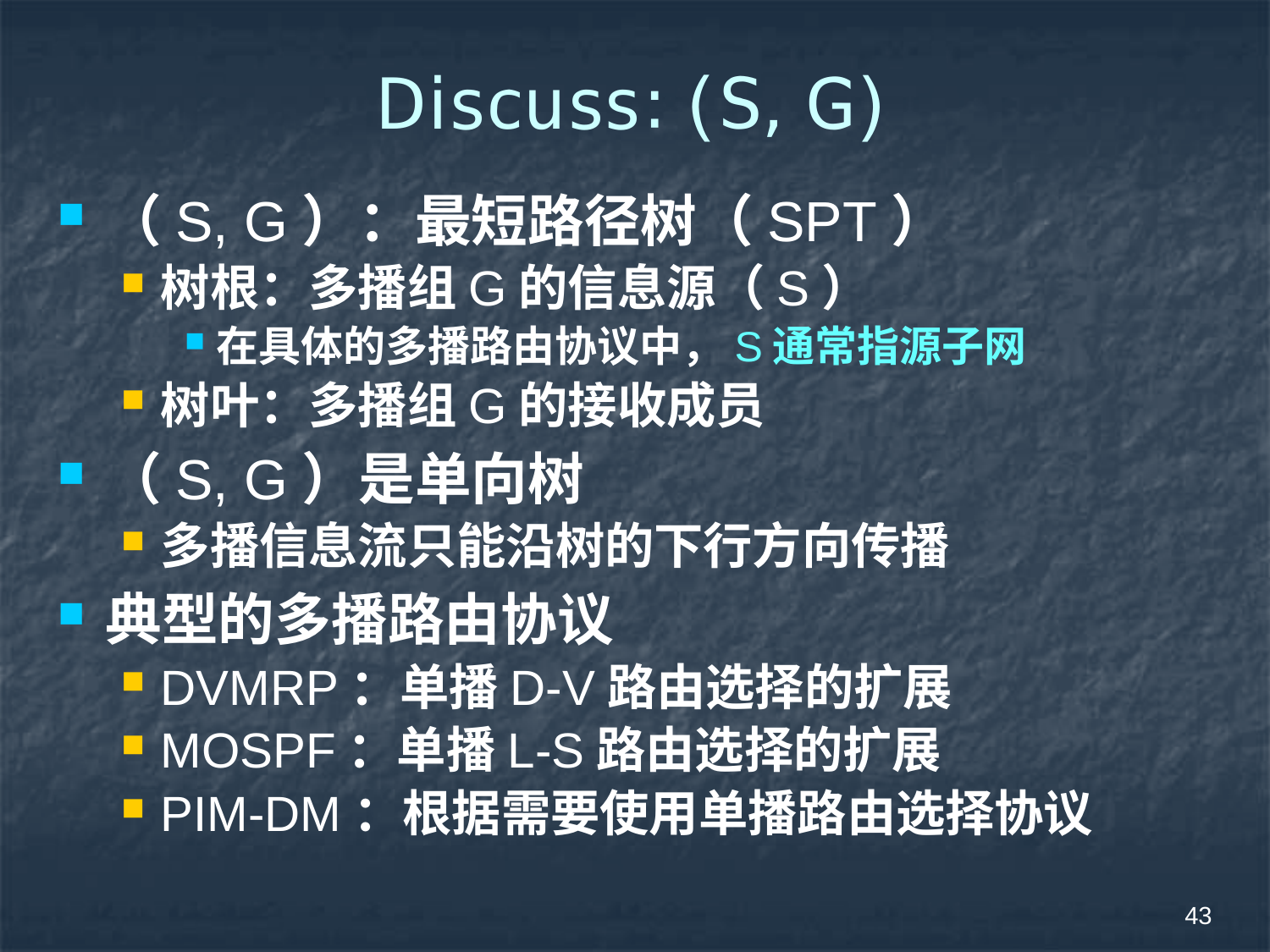

# Discuss: (S, G)
（S, G）：最短路径树（SPT）
树根：多播组G的信息源（S）
在具体的多播路由协议中，S通常指源子网
树叶：多播组G的接收成员
（S, G）是单向树
多播信息流只能沿树的下行方向传播
典型的多播路由协议
DVMRP：单播D-V路由选择的扩展
MOSPF：单播L-S路由选择的扩展
PIM-DM：根据需要使用单播路由选择协议
43